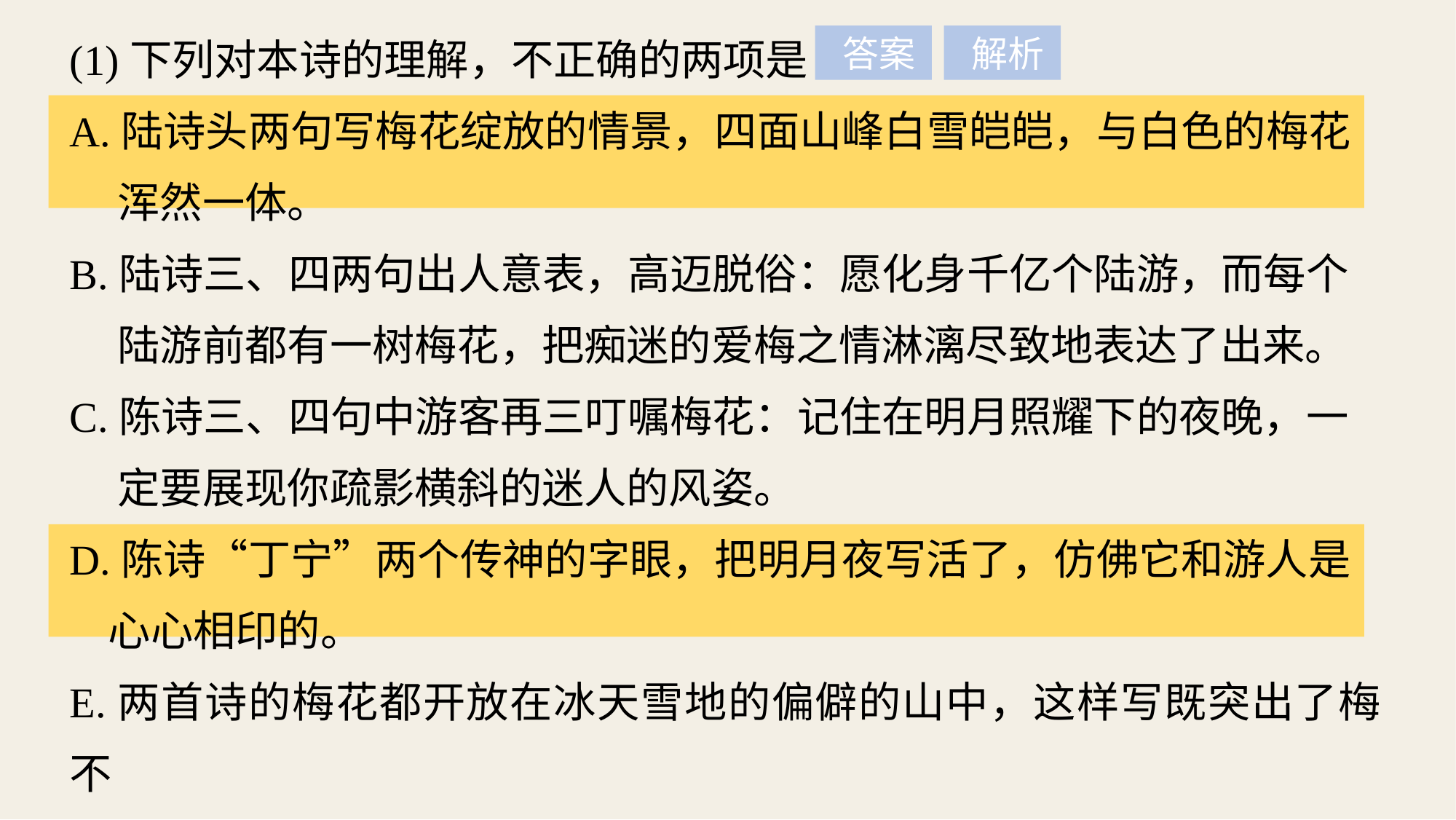

(1)下列对本诗的理解，不正确的两项是
A.陆诗头两句写梅花绽放的情景，四面山峰白雪皑皑，与白色的梅花
    浑然一体。
B.陆诗三、四两句出人意表，高迈脱俗：愿化身千亿个陆游，而每个
    陆游前都有一树梅花，把痴迷的爱梅之情淋漓尽致地表达了出来。
C.陈诗三、四句中游客再三叮嘱梅花：记住在明月照耀下的夜晚，一
    定要展现你疏影横斜的迷人的风姿。
D.陈诗“丁宁”两个传神的字眼，把明月夜写活了，仿佛它和游人是
   心心相印的。
E.两首诗的梅花都开放在冰天雪地的偏僻的山中，这样写既突出了梅不
   畏严寒、孤傲不屈的品性，也突出了梅被闲置无人欣赏的愁苦。
 答案
 解析